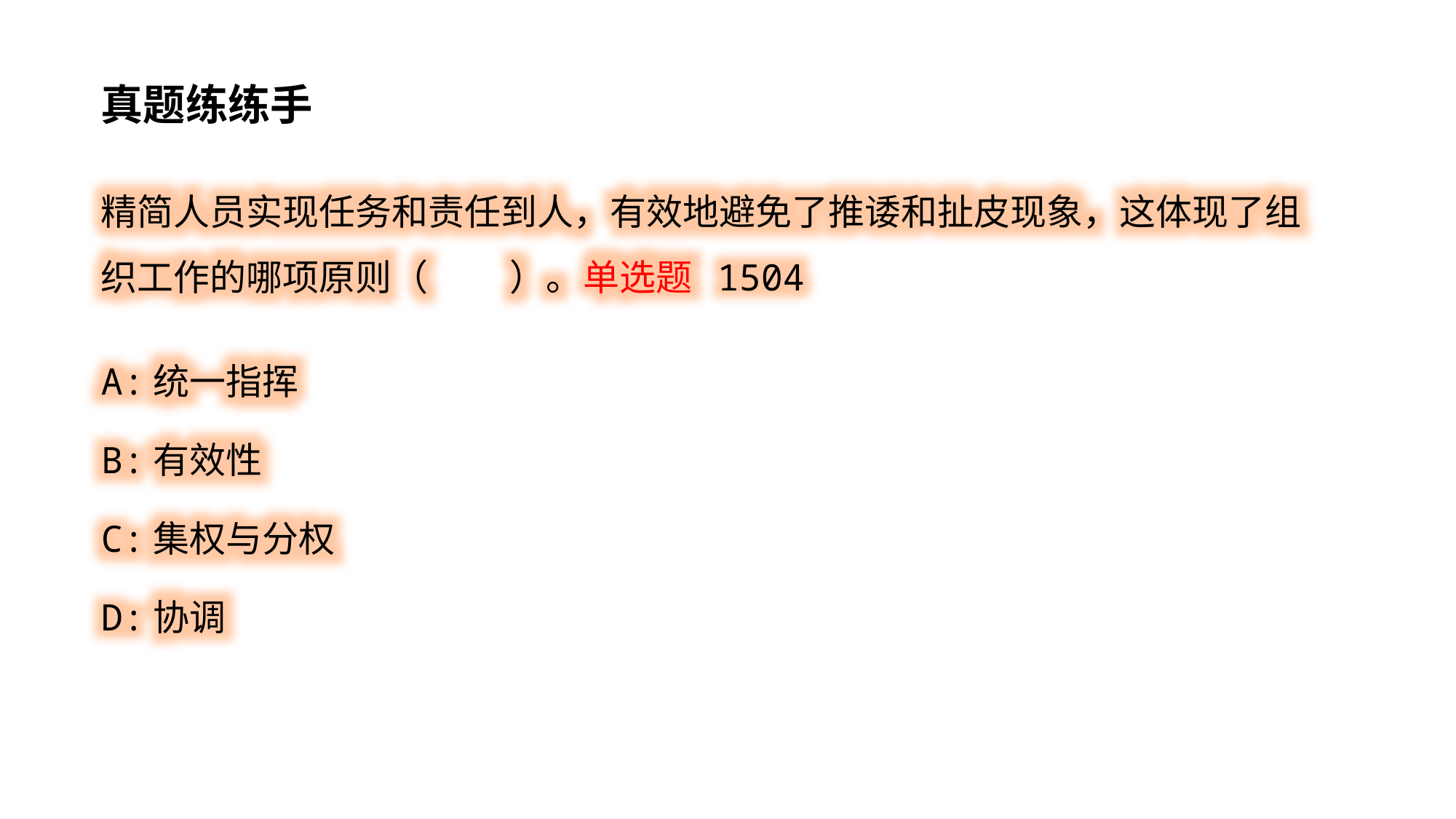

真题练练手
精简人员实现任务和责任到人，有效地避免了推诿和扯皮现象，这体现了组织工作的哪项原则（          ）。单选题  1504

A:统一指挥

B:有效性

C:集权与分权

D:协调